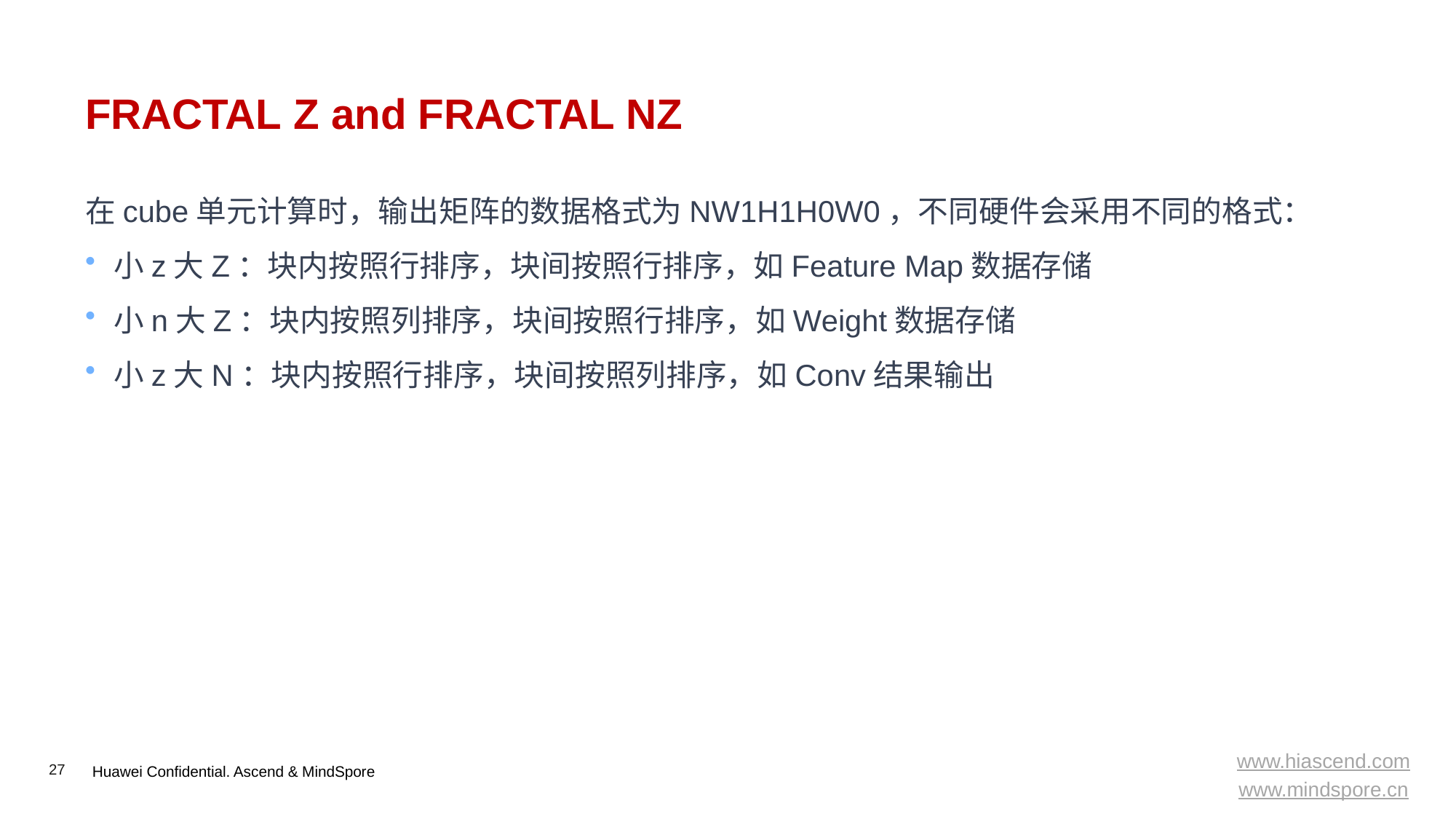

# FRACTAL Z and FRACTAL NZ
在cube单元计算时，输出矩阵的数据格式为NW1H1H0W0，不同硬件会采用不同的格式：
小z大Z：块内按照行排序，块间按照行排序，如Feature Map数据存储
小n大Z：块内按照列排序，块间按照行排序，如Weight数据存储
小z大N：块内按照行排序，块间按照列排序，如Conv结果输出